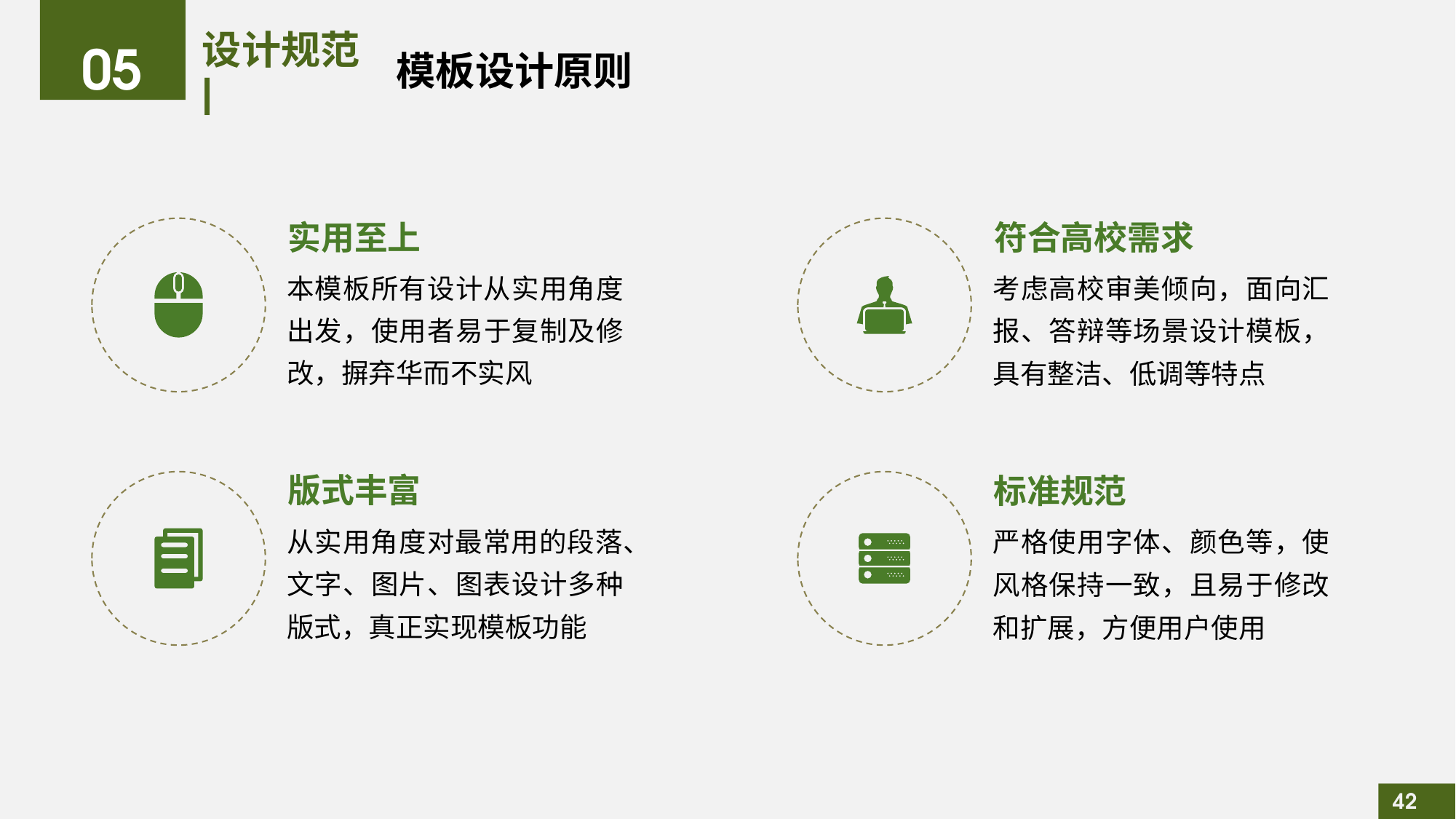

05
# 设计规范 |
模板设计原则
实用至上
本模板所有设计从实用角度出发，使用者易于复制及修改，摒弃华而不实风
符合高校需求
考虑高校审美倾向，面向汇报、答辩等场景设计模板，具有整洁、低调等特点

版式丰富
从实用角度对最常用的段落、文字、图片、图表设计多种版式，真正实现模板功能
标准规范
严格使用字体、颜色等，使风格保持一致，且易于修改和扩展，方便用户使用